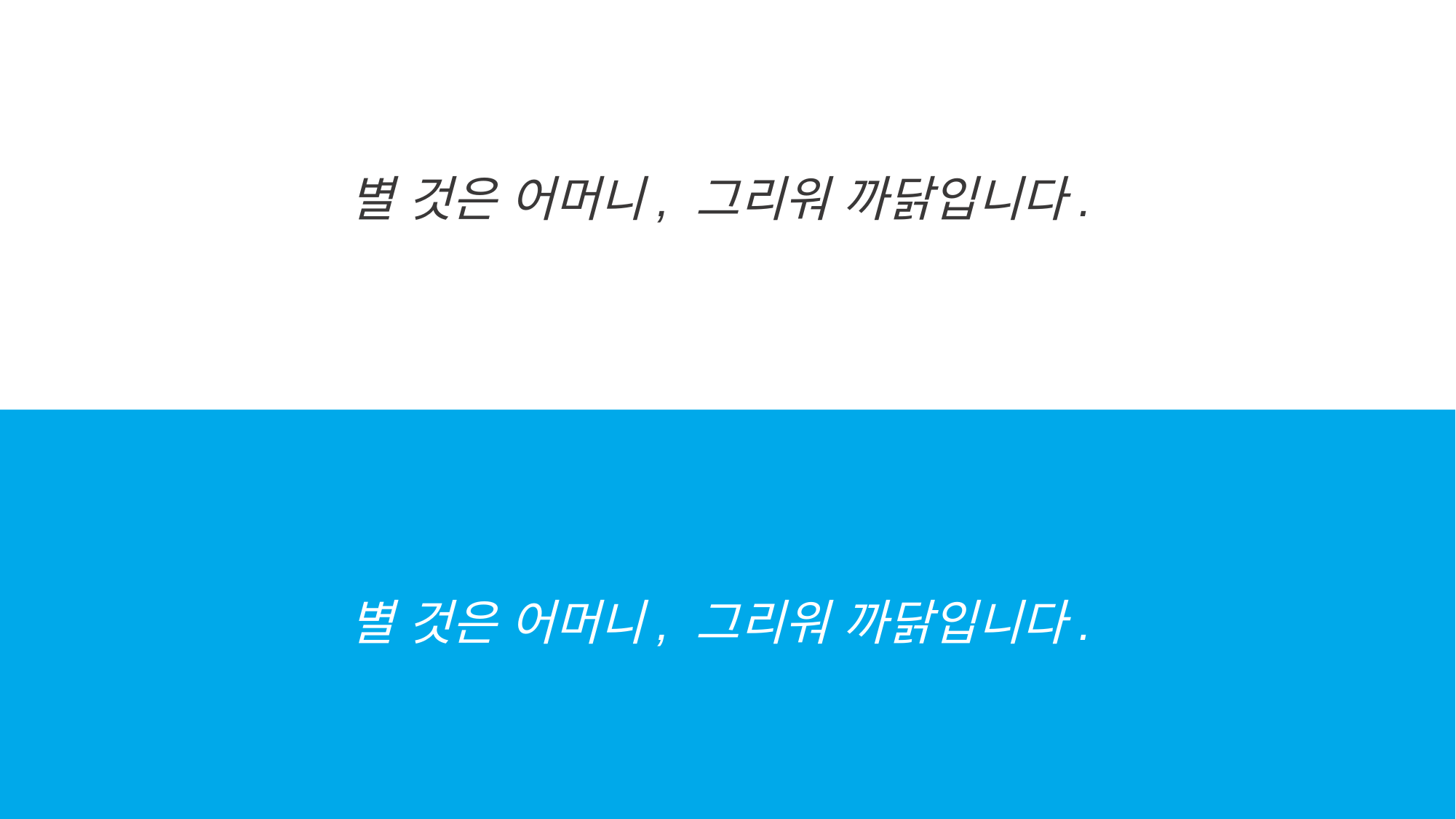

별 것은 어머니, 그리워 까닭입니다.

별 것은 어머니, 그리워 까닭입니다.